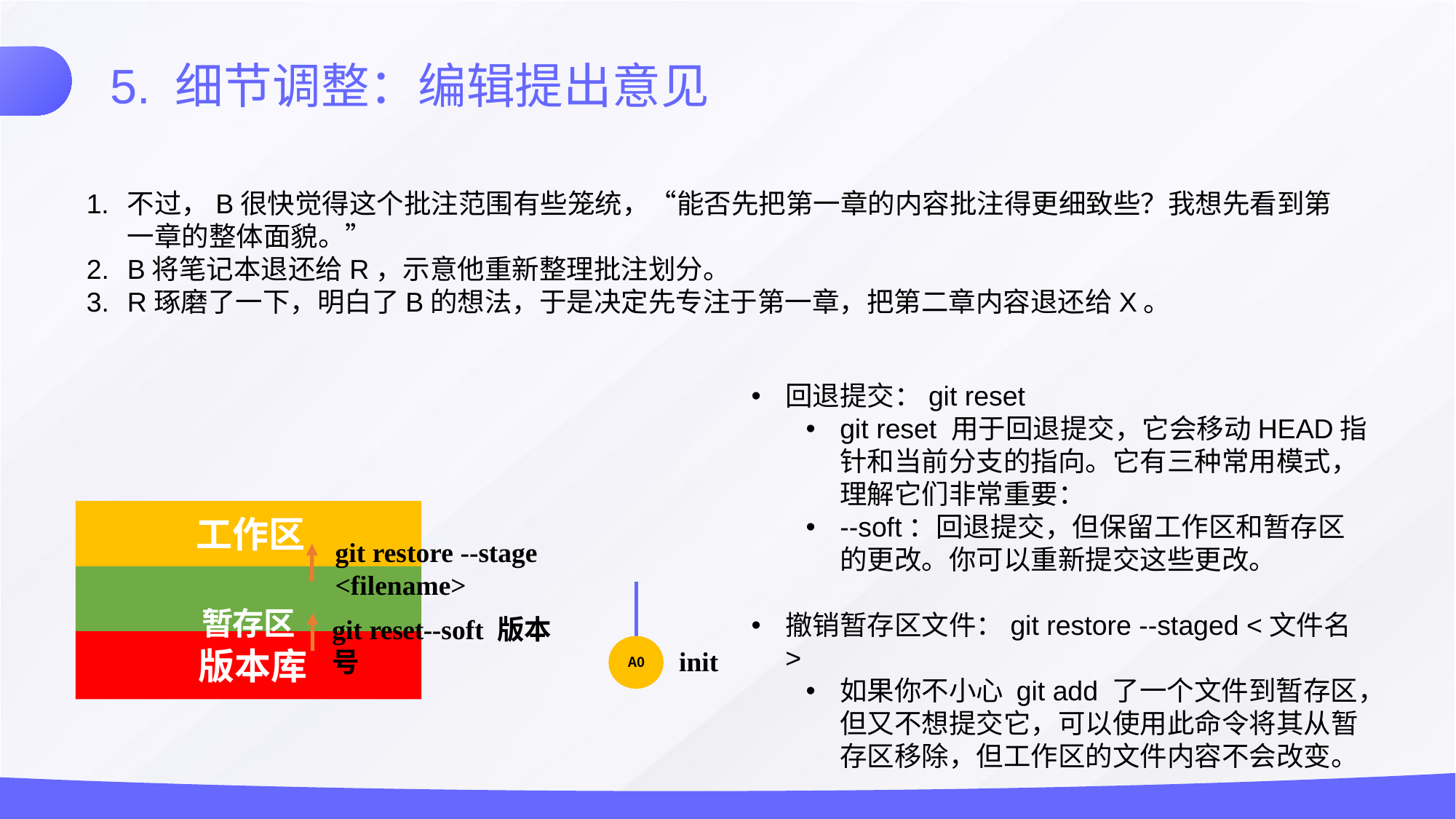

5. 细节调整：编辑提出意见
不过，B很快觉得这个批注范围有些笼统，“能否先把第一章的内容批注得更细致些？我想先看到第一章的整体面貌。”
B将笔记本退还给R，示意他重新整理批注划分。
R琢磨了一下，明白了B的想法，于是决定先专注于第一章，把第二章内容退还给X。

回退提交：git reset
git reset 用于回退提交，它会移动HEAD指针和当前分支的指向。它有三种常用模式，理解它们非常重要：
--soft：回退提交，但保留工作区和暂存区的更改。你可以重新提交这些更改。

撤销暂存区文件：git restore --staged <文件名>
如果你不小心 git add 了一个文件到暂存区，但又不想提交它，可以使用此命令将其从暂存区移除，但工作区的文件内容不会改变。

工作区
暂存区
版本库
git restore --stage <filename>

git reset--soft 版本号

init
A0